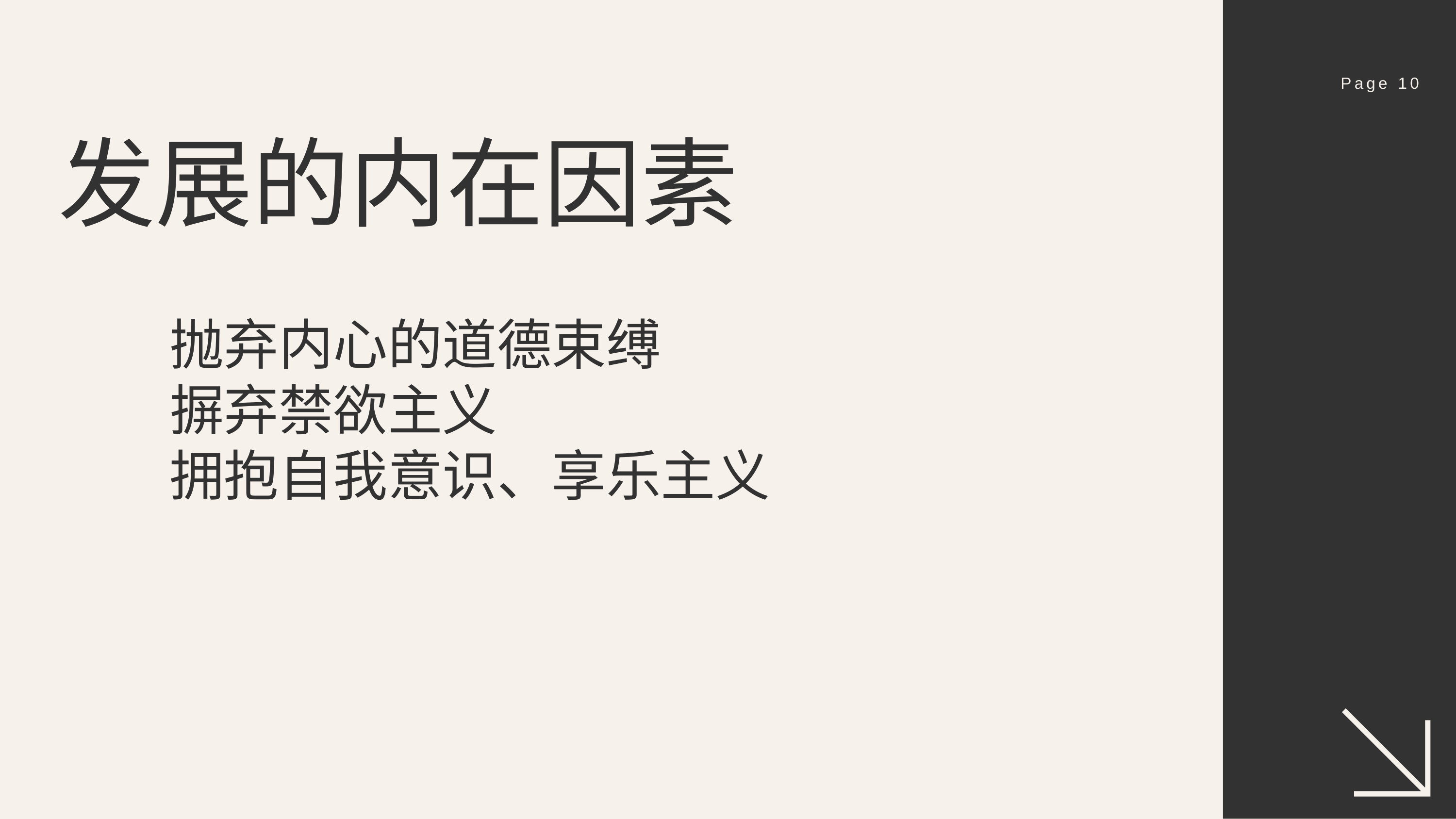

Page 10

Page 10
发展的内在因素
抛弃内心的道德束缚
摒弃禁欲主义
拥抱自我意识、享乐主义